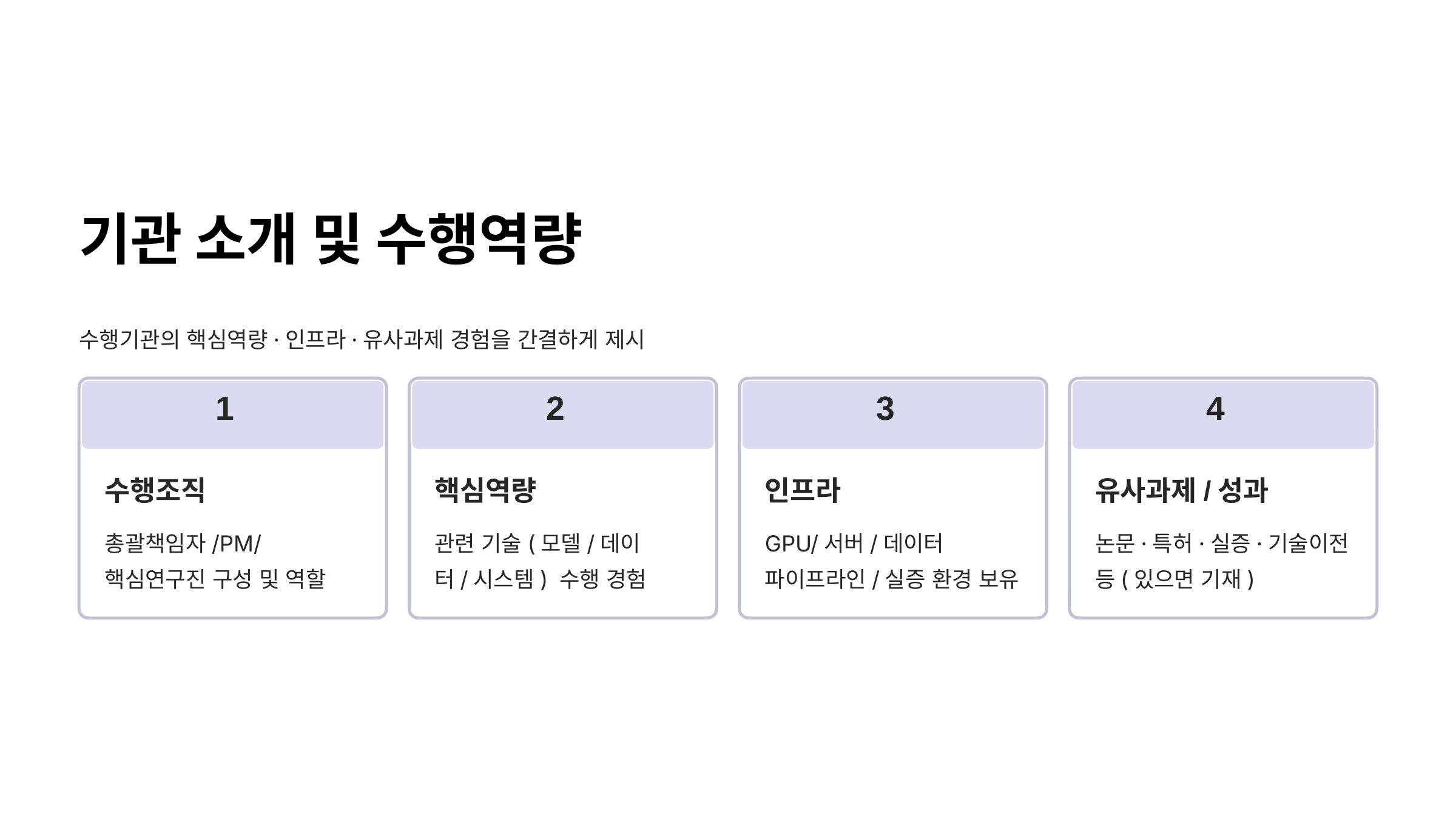

기관 소개 및 수행역량
수행기관의 핵심역량·인프라·유사과제 경험을 간결하게 제시

1
2
3
4
수행조직
핵심역량
인프라
유사과제/성과
총괄책임자/PM/핵심연구진 구성 및 역할
관련 기술(모델/데이터/시스템) 수행 경험
GPU/서버/데이터 파이프라인/실증 환경 보유
논문·특허·실증·기술이전 등(있으면 기재)